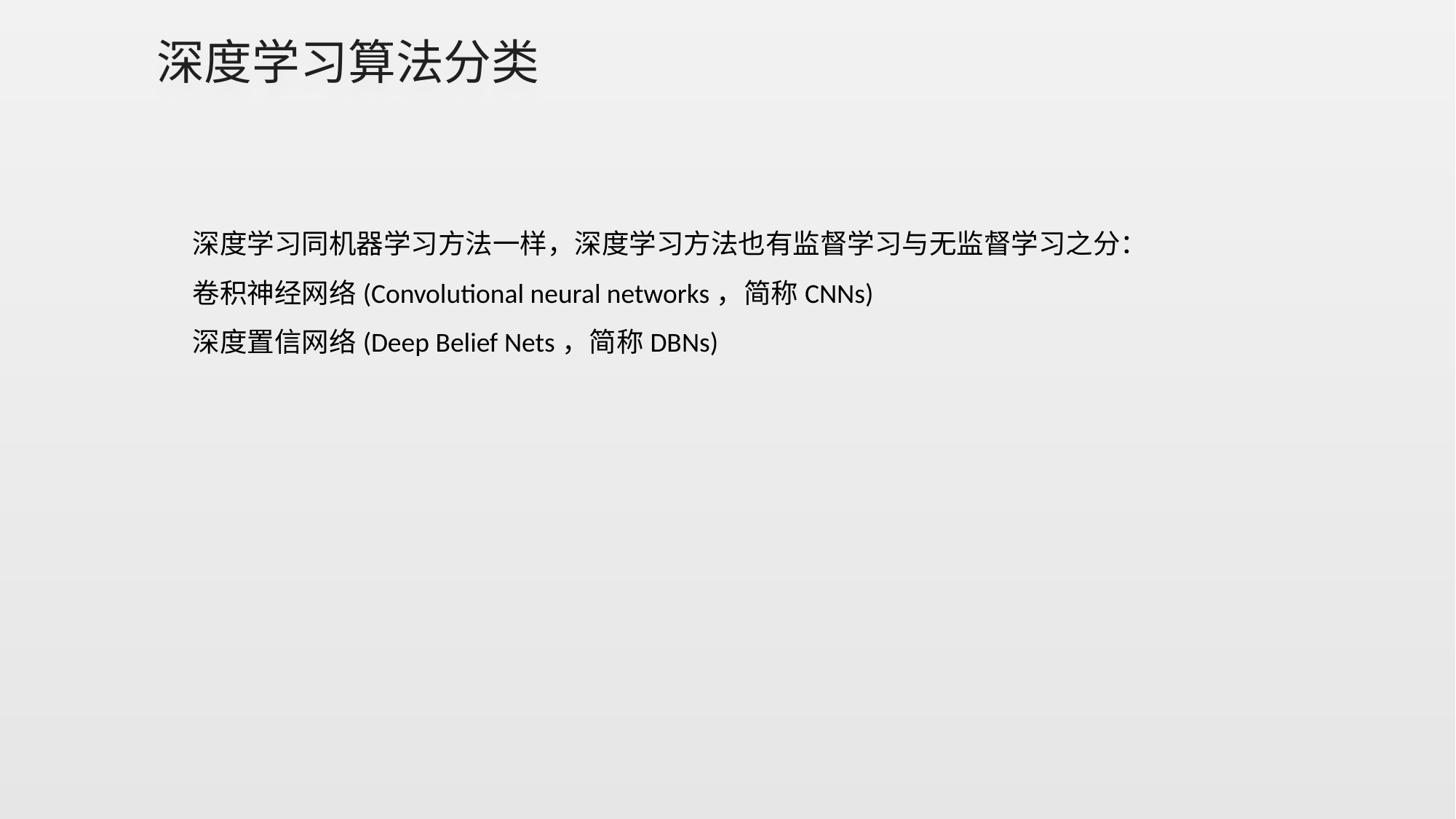

# 深度学习算法分类
深度学习同机器学习方法一样，深度学习方法也有监督学习与无监督学习之分：
卷积神经网络(Convolutional neural networks，简称CNNs)
深度置信网络(Deep Belief Nets，简称DBNs)